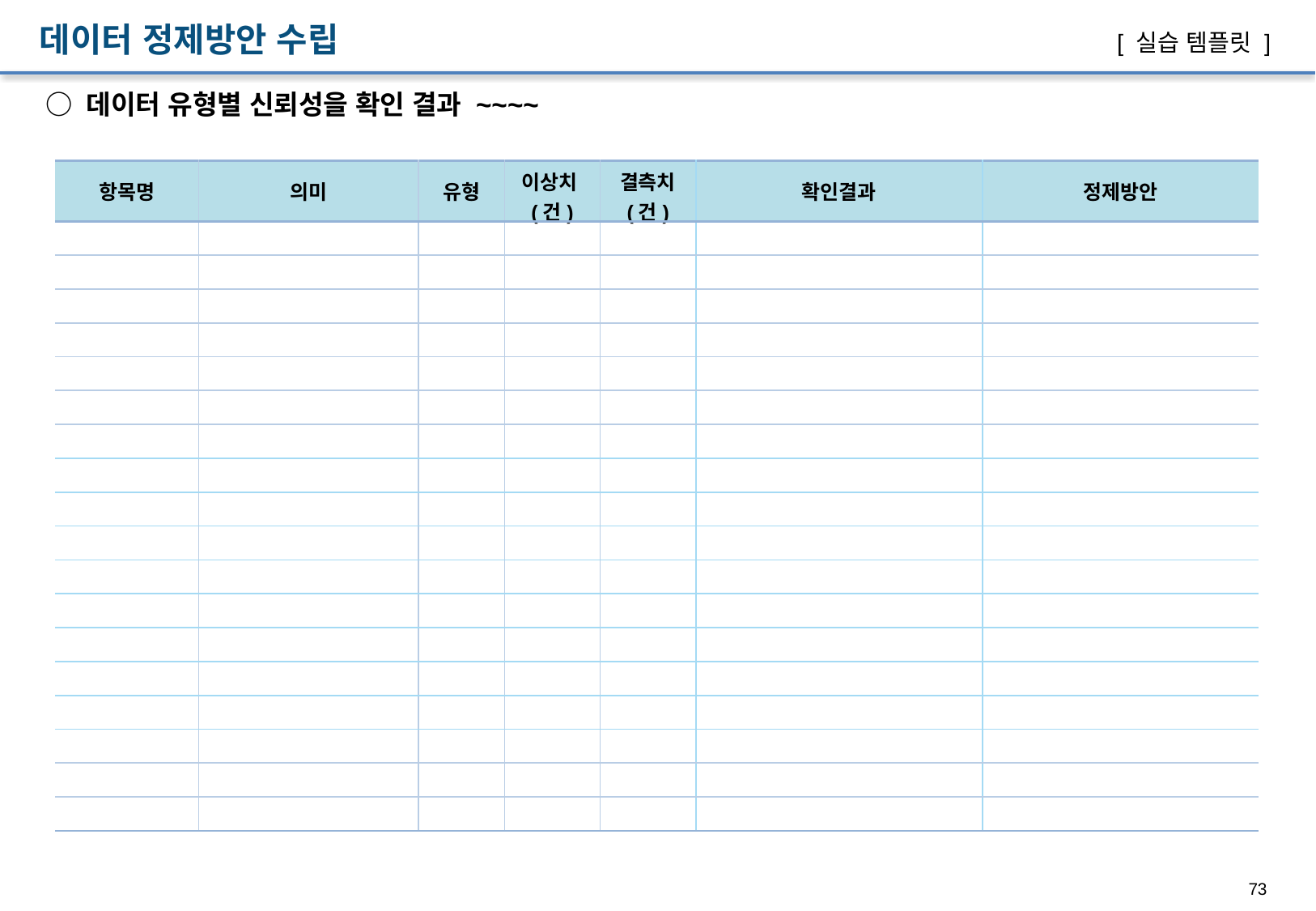

데이터 정제방안 수립
[ 실습 템플릿 ]
○ 데이터 유형별 신뢰성을 확인 결과 ~~~~
| 항목명 | 의미 | 유형 | 이상치(건) | 결측치 (건) | 확인결과 | 정제방안 |
| --- | --- | --- | --- | --- | --- | --- |
|  |  |  |  |  |  |  |
|  |  |  |  |  |  |  |
|  |  |  |  |  |  |  |
|  |  |  |  |  |  |  |
|  |  |  |  |  |  |  |
|  |  |  |  |  |  |  |
|  |  |  |  |  |  |  |
|  |  |  |  |  |  |  |
|  |  |  |  |  |  |  |
|  |  |  |  |  |  |  |
|  |  |  |  |  |  |  |
|  |  |  |  |  |  |  |
|  |  |  |  |  |  |  |
|  |  |  |  |  |  |  |
|  |  |  |  |  |  |  |
|  |  |  |  |  |  |  |
|  |  |  |  |  |  |  |
|  |  |  |  |  |  |  |
73